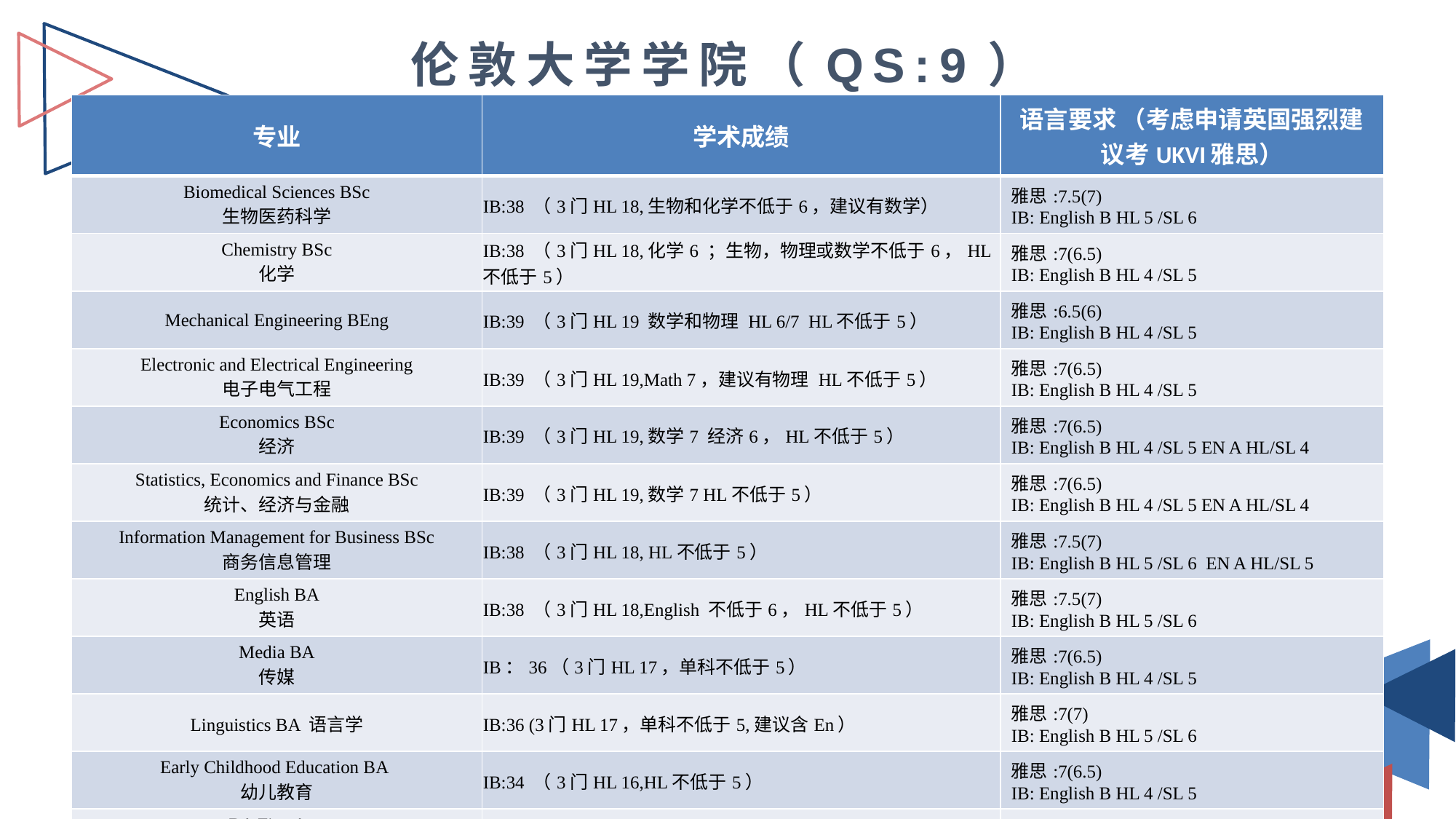

伦敦大学学院（QS:9）
| 专业 | 学术成绩 | 语言要求 （考虑申请英国强烈建议考UKVI雅思） |
| --- | --- | --- |
| Biomedical Sciences BSc 生物医药科学 | IB:38 （3门HL 18,生物和化学不低于6，建议有数学） | 雅思:7.5(7) IB: English B HL 5 /SL 6 |
| Chemistry BSc 化学 | IB:38 （3门HL 18,化学6 ；生物，物理或数学不低于6，HL不低于5） | 雅思:7(6.5) IB: English B HL 4 /SL 5 |
| Mechanical Engineering BEng | IB:39 （3门HL 19 数学和物理 HL 6/7 HL不低于5） | 雅思:6.5(6) IB: English B HL 4 /SL 5 |
| Electronic and Electrical Engineering 电子电气工程 | IB:39 （3门HL 19,Math 7，建议有物理 HL不低于5） | 雅思:7(6.5) IB: English B HL 4 /SL 5 |
| Economics BSc 经济 | IB:39 （3门HL 19,数学7 经济6，HL不低于5） | 雅思:7(6.5) IB: English B HL 4 /SL 5 EN A HL/SL 4 |
| Statistics, Economics and Finance BSc 统计、经济与金融 | IB:39 （3门HL 19,数学7 HL不低于5） | 雅思:7(6.5) IB: English B HL 4 /SL 5 EN A HL/SL 4 |
| Information Management for Business BSc 商务信息管理 | IB:38 （3门HL 18, HL不低于5） | 雅思:7.5(7) IB: English B HL 5 /SL 6 EN A HL/SL 5 |
| English BA 英语 | IB:38 （3门HL 18,English 不低于6，HL不低于5） | 雅思:7.5(7) IB: English B HL 5 /SL 6 |
| Media BA 传媒 | IB：36（3门HL 17，单科不低于5） | 雅思:7(6.5) IB: English B HL 4 /SL 5 |
| Linguistics BA 语言学 | IB:36 (3门HL 17，单科不低于5,建议含En） | 雅思:7(7) IB: English B HL 5 /SL 6 |
| Early Childhood Education BA 幼儿教育 | IB:34 （3门HL 16,HL不低于5） | 雅思:7(6.5) IB: English B HL 4 /SL 5 |
| BA Fine Arts 艺术 | IB:34 （3门HL 16,单科不低于5） | 雅思:6.5(6) IB: English B HL 4 /SL 5 |